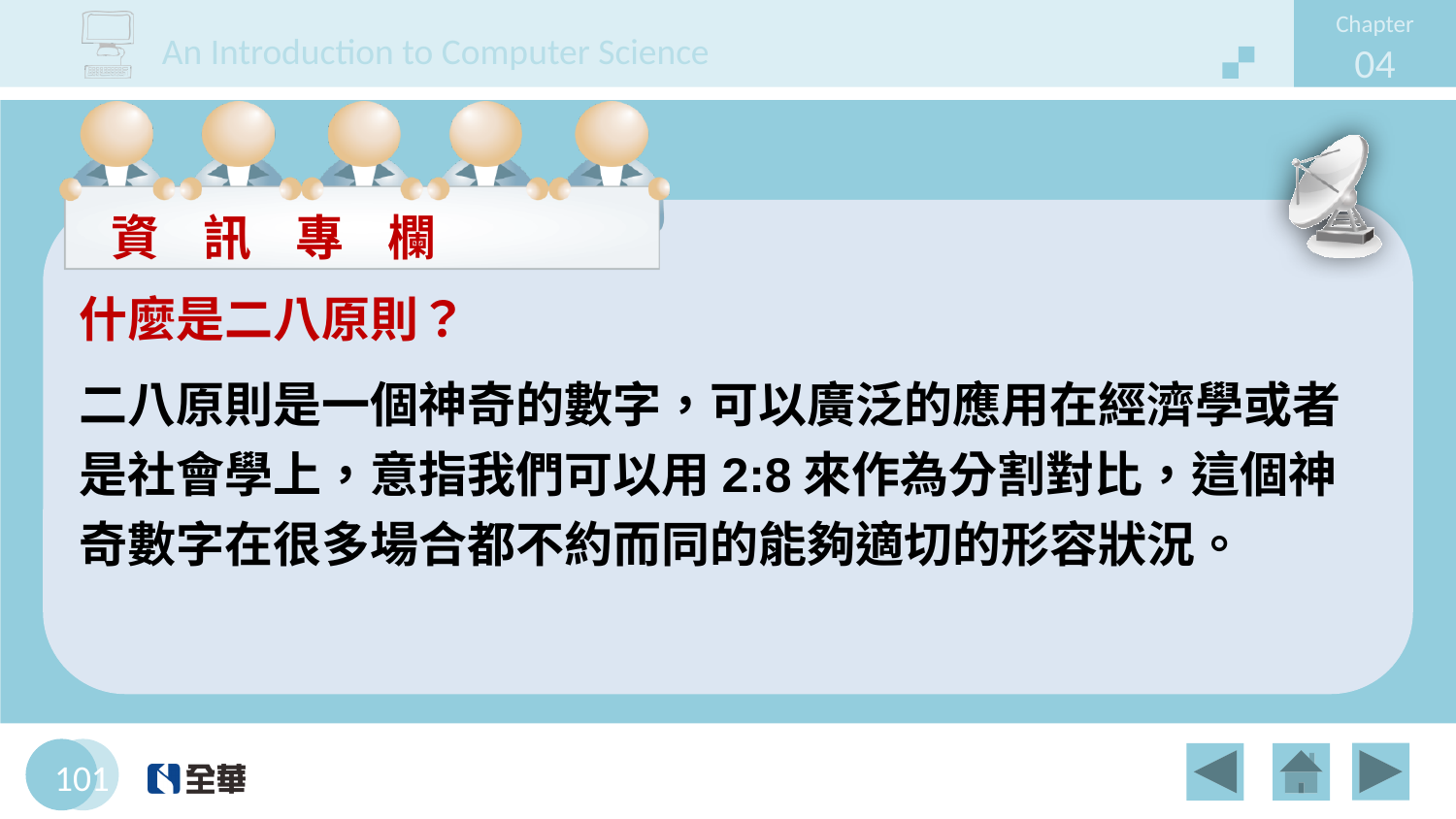

什麼是二八原則？
二八原則是一個神奇的數字，可以廣泛的應用在經濟學或者是社會學上，意指我們可以用2:8來作為分割對比，這個神奇數字在很多場合都不約而同的能夠適切的形容狀況。